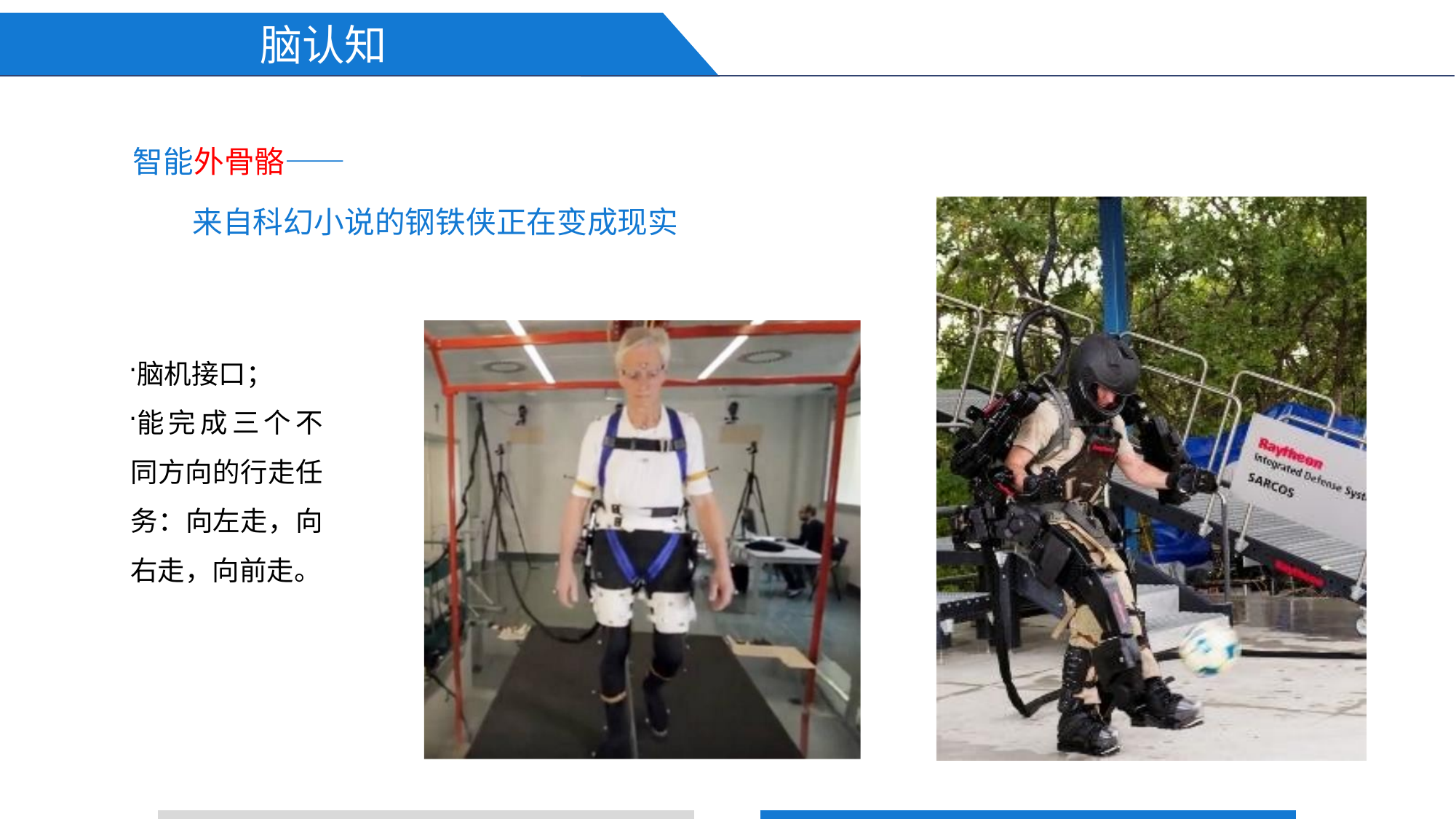

脑认知
# 智能外骨骼——

来自科幻小说的钢铁侠正在变成现实

脑机接口；
能完成三个不 同方向的行走任 务：向左走，向 右走，向前走。